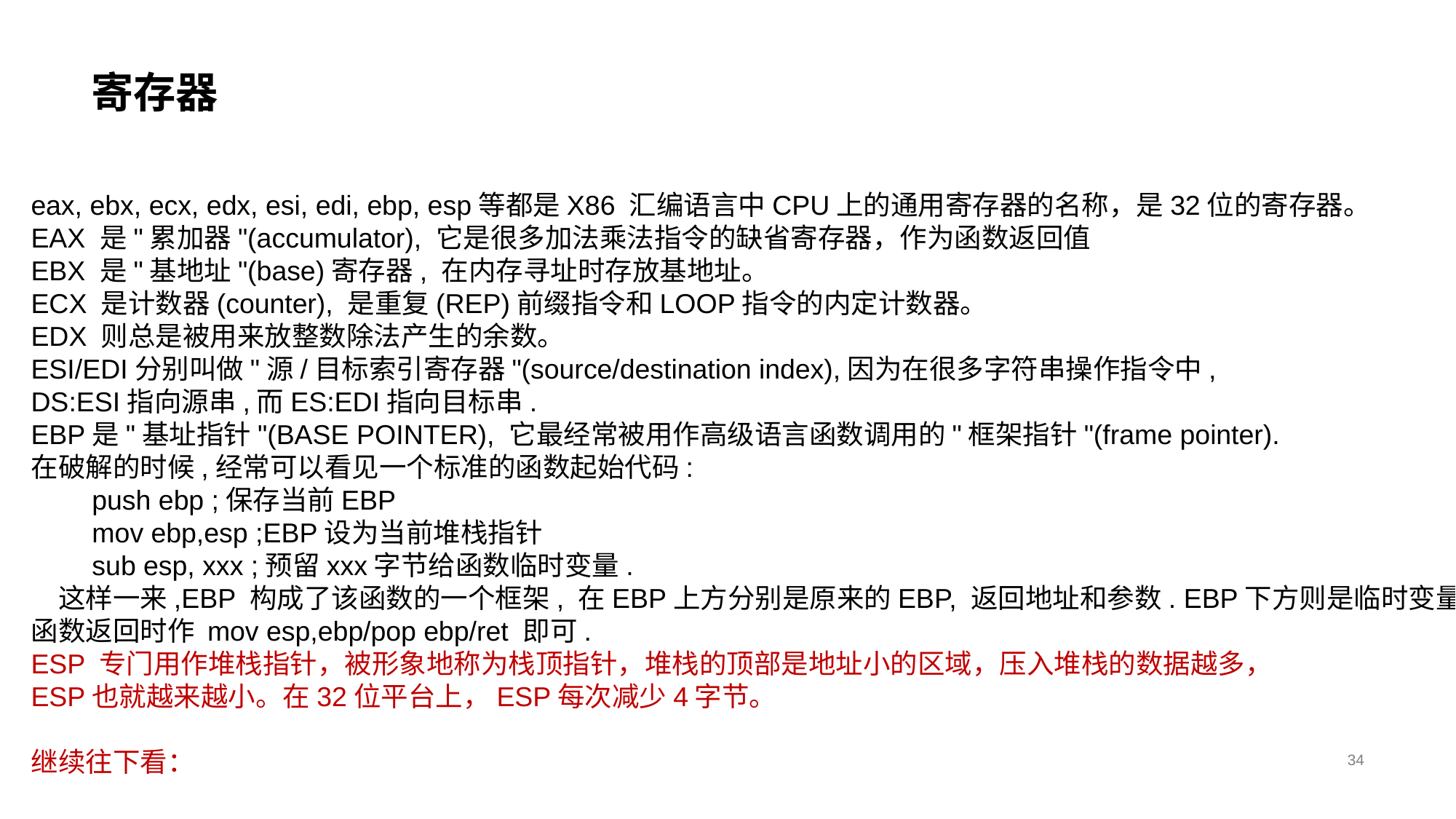

# 寄存器
eax, ebx, ecx, edx, esi, edi, ebp, esp等都是X86 汇编语言中CPU上的通用寄存器的名称，是32位的寄存器。
EAX 是"累加器"(accumulator), 它是很多加法乘法指令的缺省寄存器，作为函数返回值
EBX 是"基地址"(base)寄存器, 在内存寻址时存放基地址。
ECX 是计数器(counter), 是重复(REP)前缀指令和LOOP指令的内定计数器。
EDX 则总是被用来放整数除法产生的余数。
ESI/EDI分别叫做"源/目标索引寄存器"(source/destination index),因为在很多字符串操作指令中,
DS:ESI指向源串,而ES:EDI指向目标串.
EBP是"基址指针"(BASE POINTER), 它最经常被用作高级语言函数调用的"框架指针"(frame pointer).
在破解的时候,经常可以看见一个标准的函数起始代码:
　　push ebp ;保存当前EBP
　　mov ebp,esp ;EBP设为当前堆栈指针
　　sub esp, xxx ;预留xxx字节给函数临时变量.
　这样一来,EBP 构成了该函数的一个框架, 在EBP上方分别是原来的EBP, 返回地址和参数. EBP下方则是临时变量.
函数返回时作 mov esp,ebp/pop ebp/ret 即可.
ESP 专门用作堆栈指针，被形象地称为栈顶指针，堆栈的顶部是地址小的区域，压入堆栈的数据越多，
ESP也就越来越小。在32位平台上，ESP每次减少4字节。

继续往下看：

34